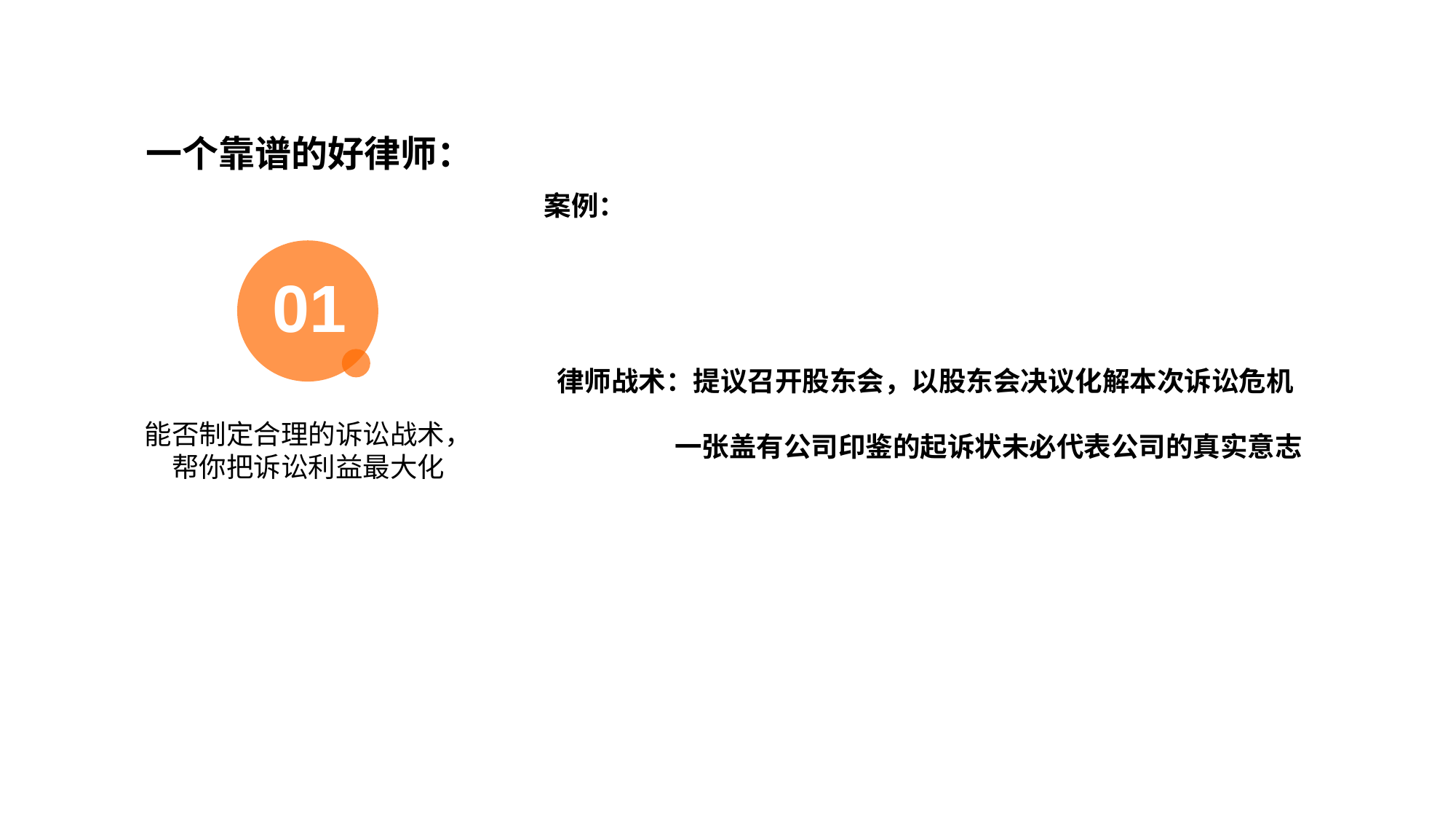

目录展示如果想增加/去除观点数量，复制增加/去除，间距均分
一个靠谱的好律师：
案例：

01

律师战术：提议召开股东会，以股东会决议化解本次诉讼危机

                  一张盖有公司印鉴的起诉状未必代表公司的真实意志

能否制定合理的诉讼战术，
帮你把诉讼利益最大化